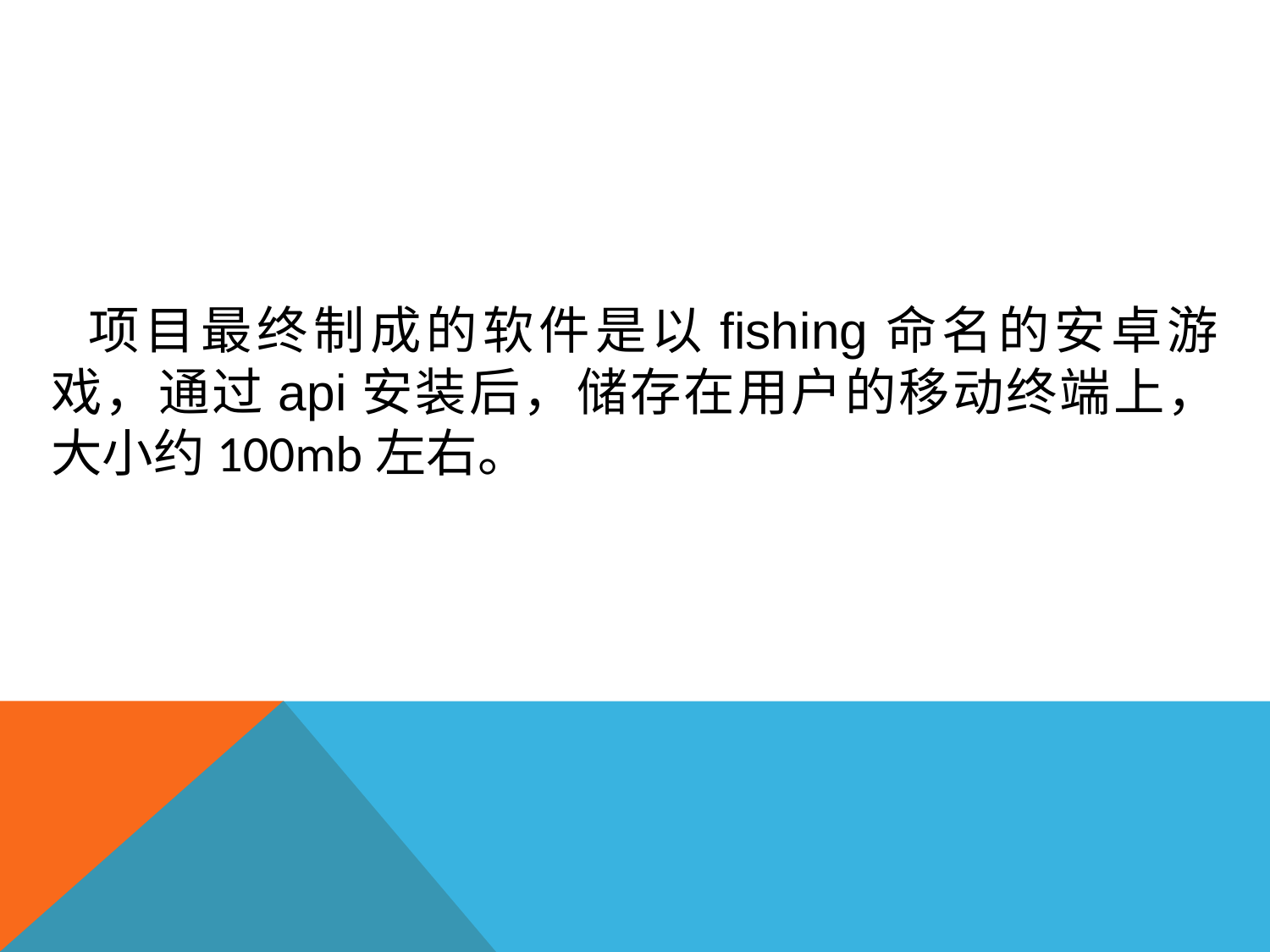

项目最终制成的软件是以fishing命名的安卓游戏，通过api安装后，储存在用户的移动终端上，大小约100mb左右。